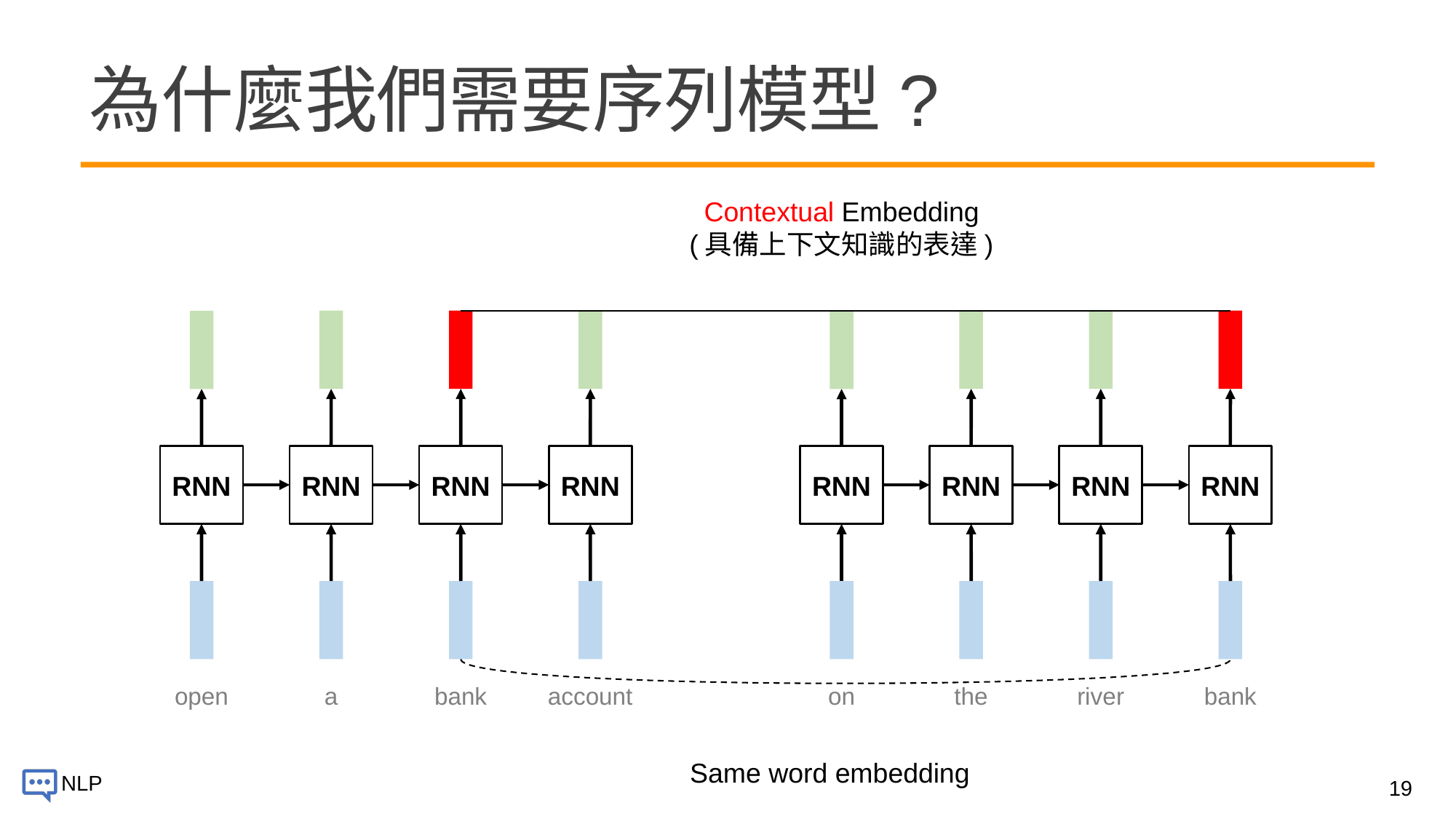

# 為什麼我們需要序列模型?
Contextual Embedding
(具備上下文知識的表達)

RNN
RNN
RNN
RNN
RNN
RNN
RNN
RNN

open
a
bank
account
on
the
river
bank
Same word embedding
19